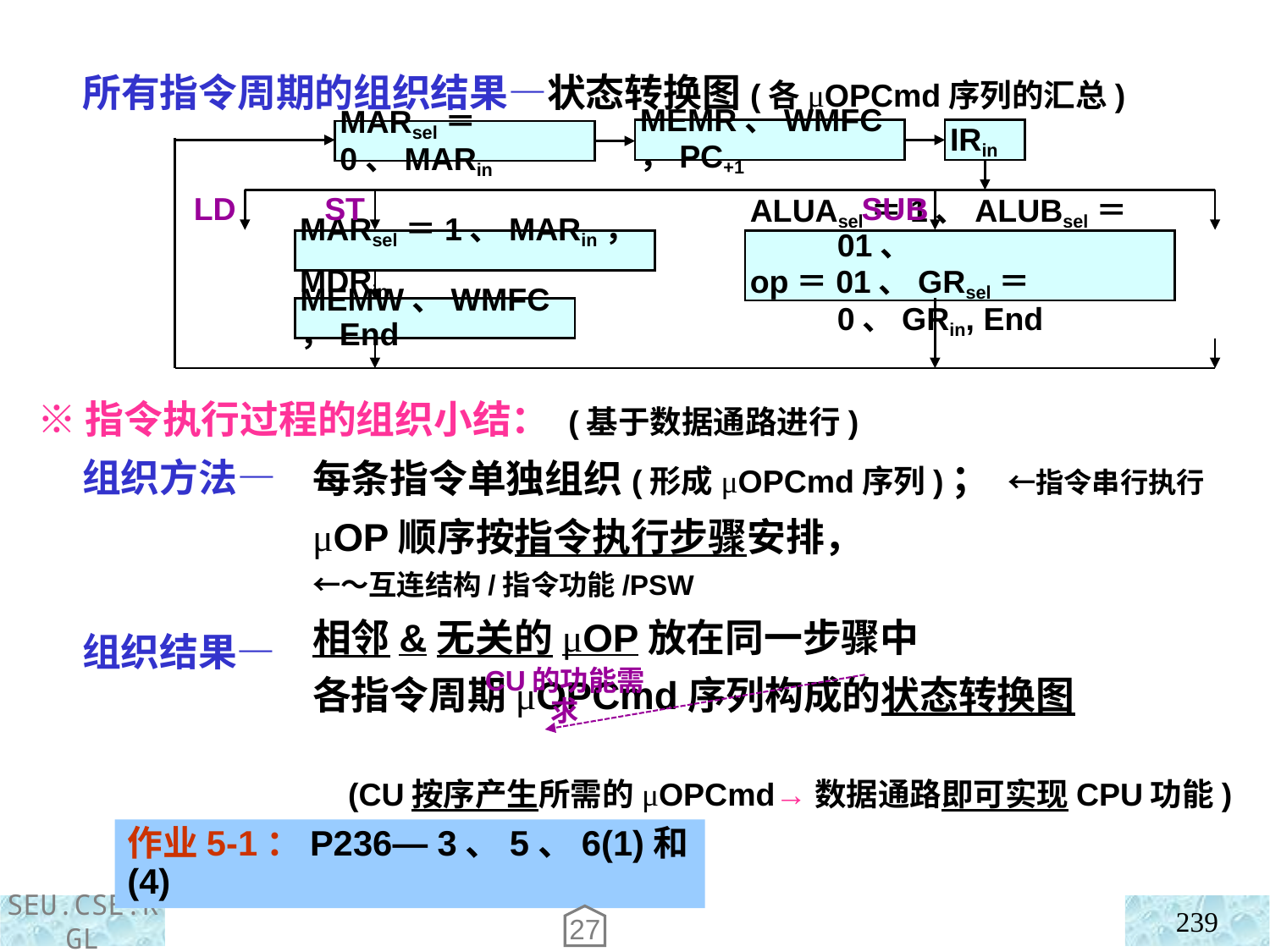

所有指令周期的组织结果—状态转换图(各μOPCmd序列的汇总)
MEMR、WMFC，PC+1
IRin
MARsel＝0、MARin
ST
LD
SUB
MARsel＝1、MARin，MDRin
ALUAsel＝1、ALUBsel＝01、
op＝01、GRsel＝0、GRin, End
MEMW、WMFC，End
※指令执行过程的组织小结： (基于数据通路进行)
    组织方法—

    组织结果—

每条指令单独组织(形成μOPCmd序列)；  ←指令串行执行
μOP顺序按指令执行步骤安排， ←～互连结构/指令功能/PSW
相邻&无关的μOP放在同一步骤中
各指令周期μOPCmd序列构成的状态转换图

    (CU按序产生所需的μOPCmd→数据通路即可实现CPU功能)
CU的功能需求
作业5-1：P236— 3、5、6(1)和(4)
239
27